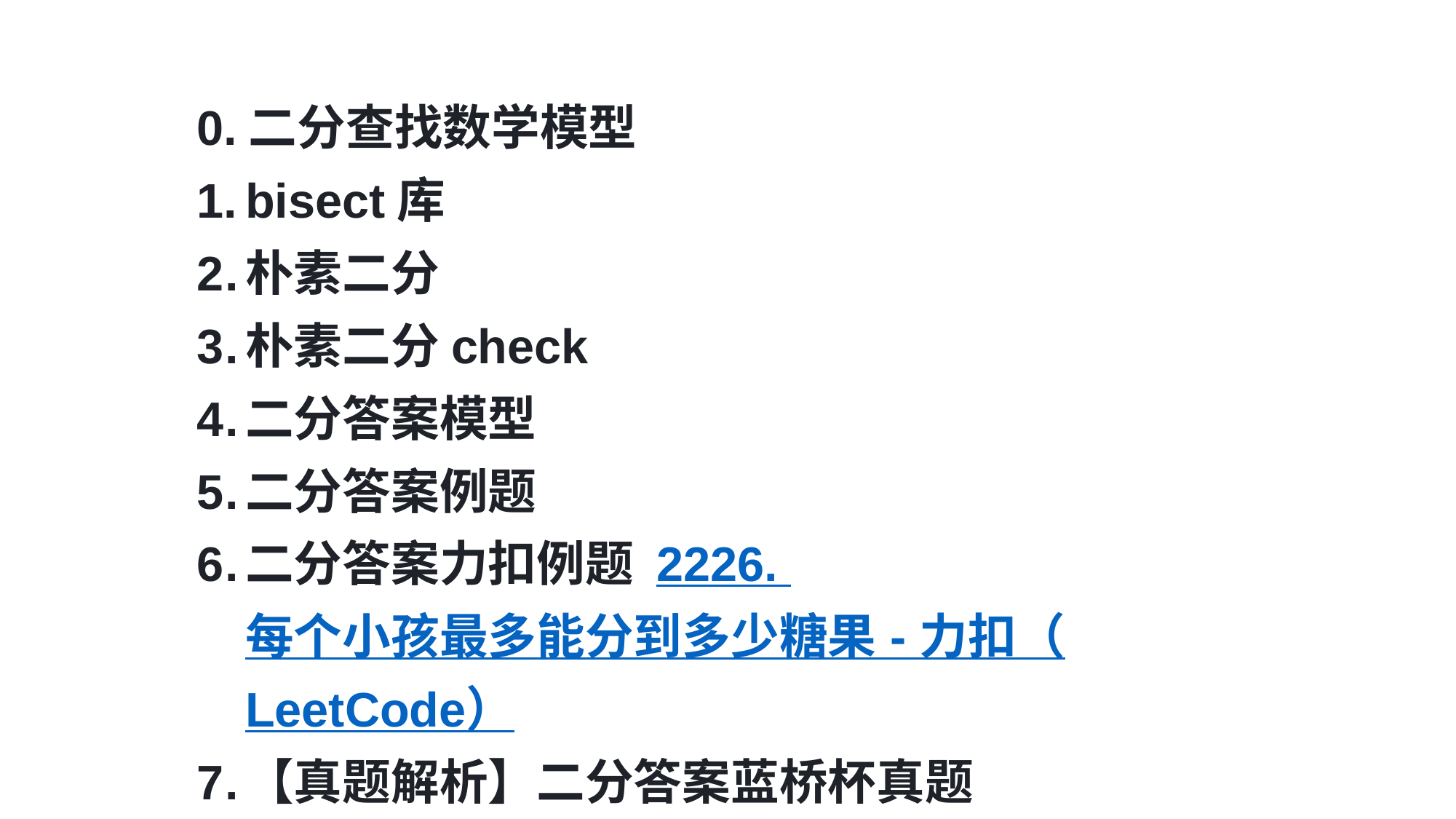

0.二分查找数学模型
bisect库
朴素二分
朴素二分check
二分答案模型
二分答案例题
二分答案力扣例题 2226. 每个小孩最多能分到多少糖果 - 力扣（LeetCode）
【真题解析】二分答案蓝桥杯真题